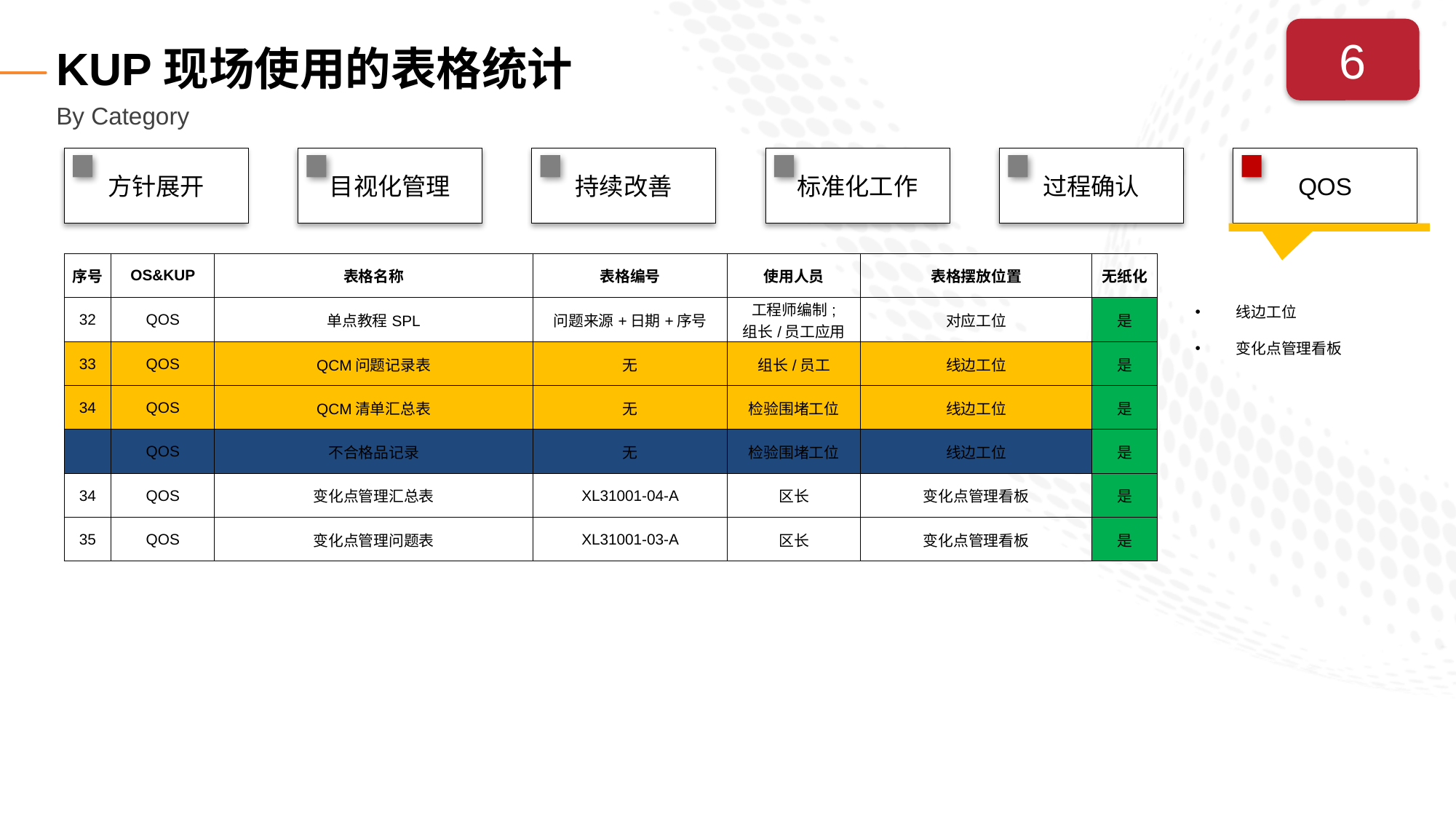

# KUP现场使用的表格统计
6
By Category
方针展开

目视化管理

持续改善

标准化工作

过程确认

QOS

| 序号 | OS&KUP | 表格名称 | 表格编号 | 使用人员 | 表格摆放位置 | 无纸化 |
| --- | --- | --- | --- | --- | --- | --- |
| 32 | QOS | 单点教程SPL | 问题来源+日期+序号 | 工程师编制; 组长/员工应用 | 对应工位 | 是 |
| 33 | QOS | QCM问题记录表 | 无 | 组长/员工 | 线边工位 | 是 |
| 34 | QOS | QCM清单汇总表 | 无 | 检验围堵工位 | 线边工位 | 是 |
|  | QOS | 不合格品记录 | 无 | 检验围堵工位 | 线边工位 | 是 |
| 34 | QOS | 变化点管理汇总表 | XL31001-04-A | 区长 | 变化点管理看板 | 是 |
| 35 | QOS | 变化点管理问题表 | XL31001-03-A | 区长 | 变化点管理看板 | 是 |
线边工位

变化点管理看板